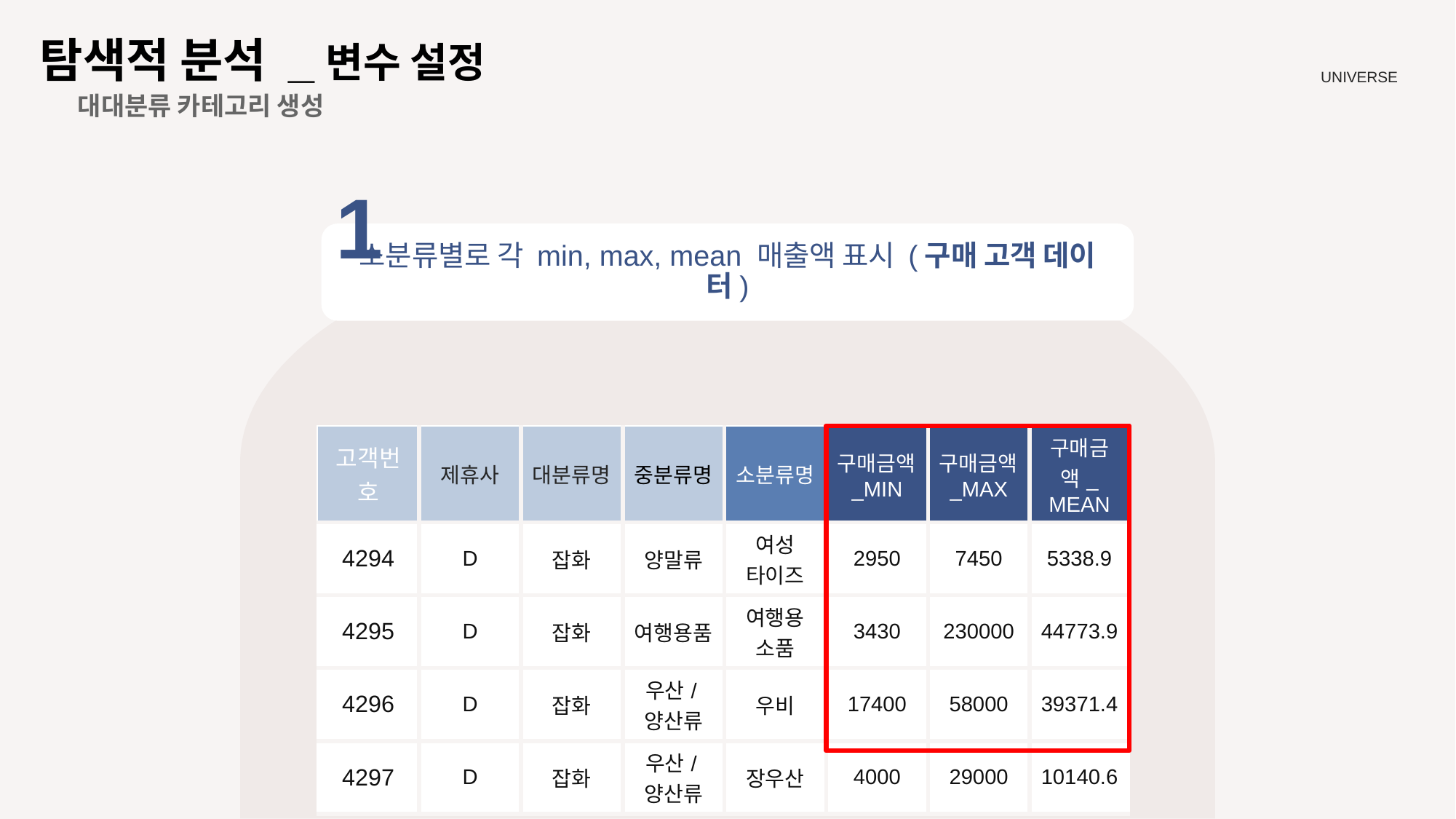

# 탐색적 분석 _변수 설정
UNIVERSE
대대분류 카테고리 생성
1

소분류별로 각 min, max, mean 매출액 표시 (구매 고객 데이터)
| 고객번호 | 제휴사 | 대분류명 | 중분류명 | 소분류명 | 구매금액\_MIN | 구매금액\_MAX | 구매금액\_ MEAN |
| --- | --- | --- | --- | --- | --- | --- | --- |
| 4294 | D | 잡화 | 양말류 | 여성 타이즈 | 2950 | 7450 | 5338.9 |
| 4295 | D | 잡화 | 여행용품 | 여행용 소품 | 3430 | 230000 | 44773.9 |
| 4296 | D | 잡화 | 우산/양산류 | 우비 | 17400 | 58000 | 39371.4 |
| 4297 | D | 잡화 | 우산/양산류 | 장우산 | 4000 | 29000 | 10140.6 |